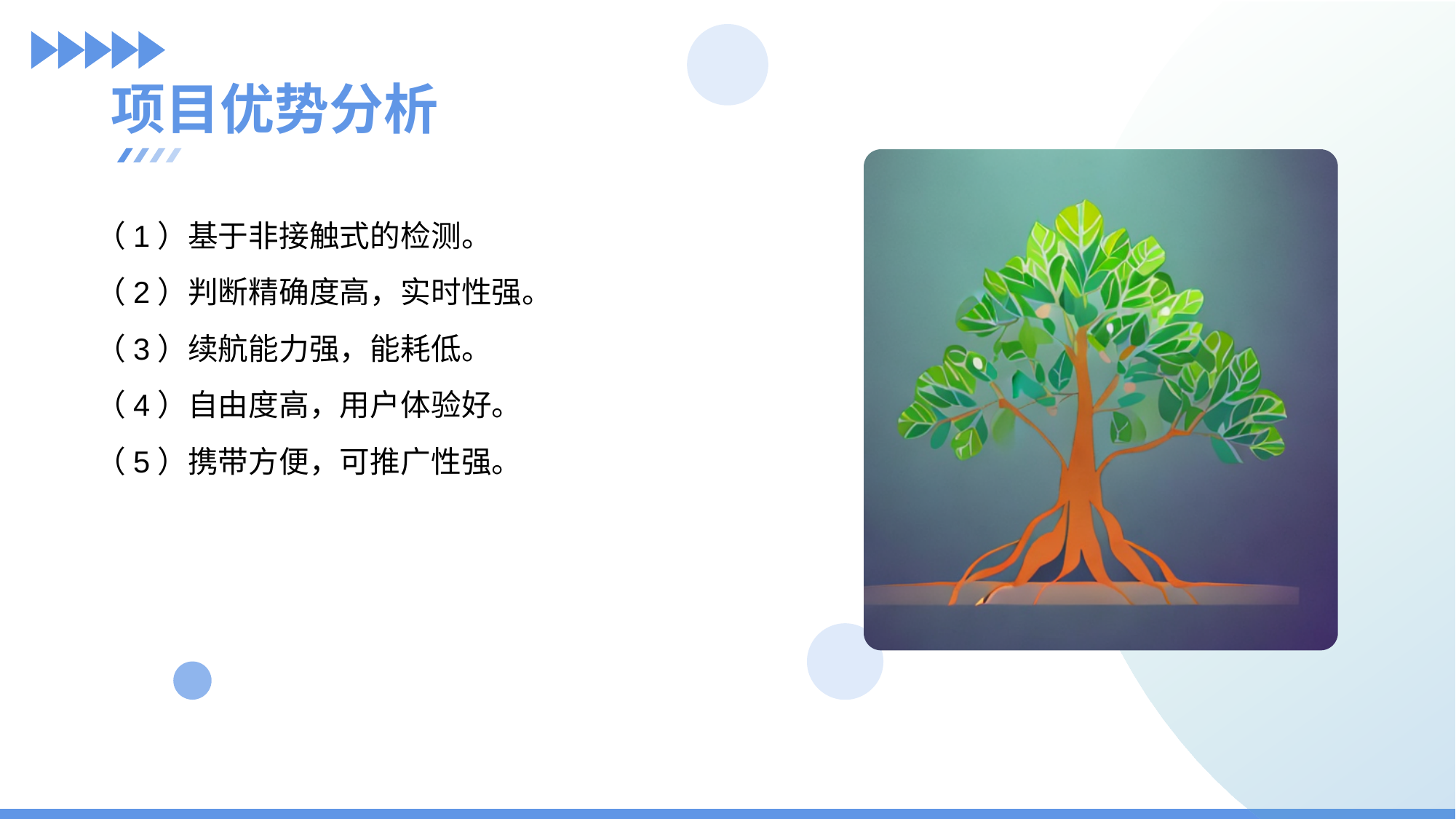

项目优势分析

（1）基于非接触式的检测。
（2）判断精确度高，实时性强。
（3）续航能力强，能耗低。
（4）自由度高，用户体验好。
（5）携带方便，可推广性强。
内容是网络营销中非常关键的一个要素，可以说它是王道。内容需要具有广泛的适用性和易于理解的特点，才能够吸引更多的目标受众。一个好的内容，可以吸引潜在客户，并引导他们转化为忠实的客户。
好的内容需要有深度，观点清晰，并有一定的情感元素，这样能够更好的引发受众的共鸣和兴趣。好的内容还需要有时效性，随着社会进步和人们观念的改变，我们需要不断更新优化内容，与潮流同步，以保持内容的吸引力。
总之，内容是网络营销的基础，缺少好的内容就难以建立起稳定的目标受众基础。因此，我们必须注重不断创新和优化自己的内容，以满足受众需求，不断引领行业发展。
内容是网络营销中非常关键的一个要素，可以说它是王道。内容需要具有广泛的适用性和易于理解的特点，才能够吸引更多的目标受众。一个好的内容，可以吸引潜在客户，并引导他们转化为忠实的客户。
好的内容需要有深度，观点清晰，并有一定的情感元素，这样能够更好的引发受众的共鸣和兴趣。好的内容还需要有时效性，随着社会进步和人们观念的改变，我们需要不断更新优化内容，与潮流同步，以保持内容的吸引力。
总之，内容是网络营销的基础，缺少好的内容就难以建立起稳定的目标受众基础。因此，我们必须注重不断创新和优化自己的内容，以满足受众需求，不断引领行业发展。
内容是网络营销中非常关键的一个要素，可以说它是王道。内容需要具有广泛的适用性和易于理解的特点，才能够吸引更多的目标受众。一个好的内容，可以吸引潜在客户，并引导他们转化为忠实的客户。
好的内容需要有深度，观点清晰，并有一定的情感元素，这样能够更好的引发受众的共鸣和兴趣。好的内容还需要有时效性，随着社会进步和人们观念的改变，我们需要不断更新优化内容，与潮流同步，以保持内容的吸引力。
总之，内容是网络营销的基础，缺少好的内容就难以建立起稳定的目标受众基础。因此，我们必须注重不断创新和优化自己的内容，以满足受众需求，不断引领行业发展。
内容是网络营销中非常关键的一个要素，可以说它是王道。内容需要具有广泛的适用性和易于理解的特点，才能够吸引更多的目标受众。一个好的内容，可以吸引潜在客户，并引导他们转化为忠实的客户。
好的内容需要有深度，观点清晰，并有一定的情感元素，这样能够更好的引发受众的共鸣和兴趣。好的内容还需要有时效性，随着社会进步和人们观念的改变，我们需要不断更新优化内容，与潮流同步，以保持内容的吸引力。
总之，内容是网络营销的基础，缺少好的内容就难以建立起稳定的目标受众基础。因此，我们必须注重不断创新和优化自己的内容，以满足受众需求，不断引领行业发展。